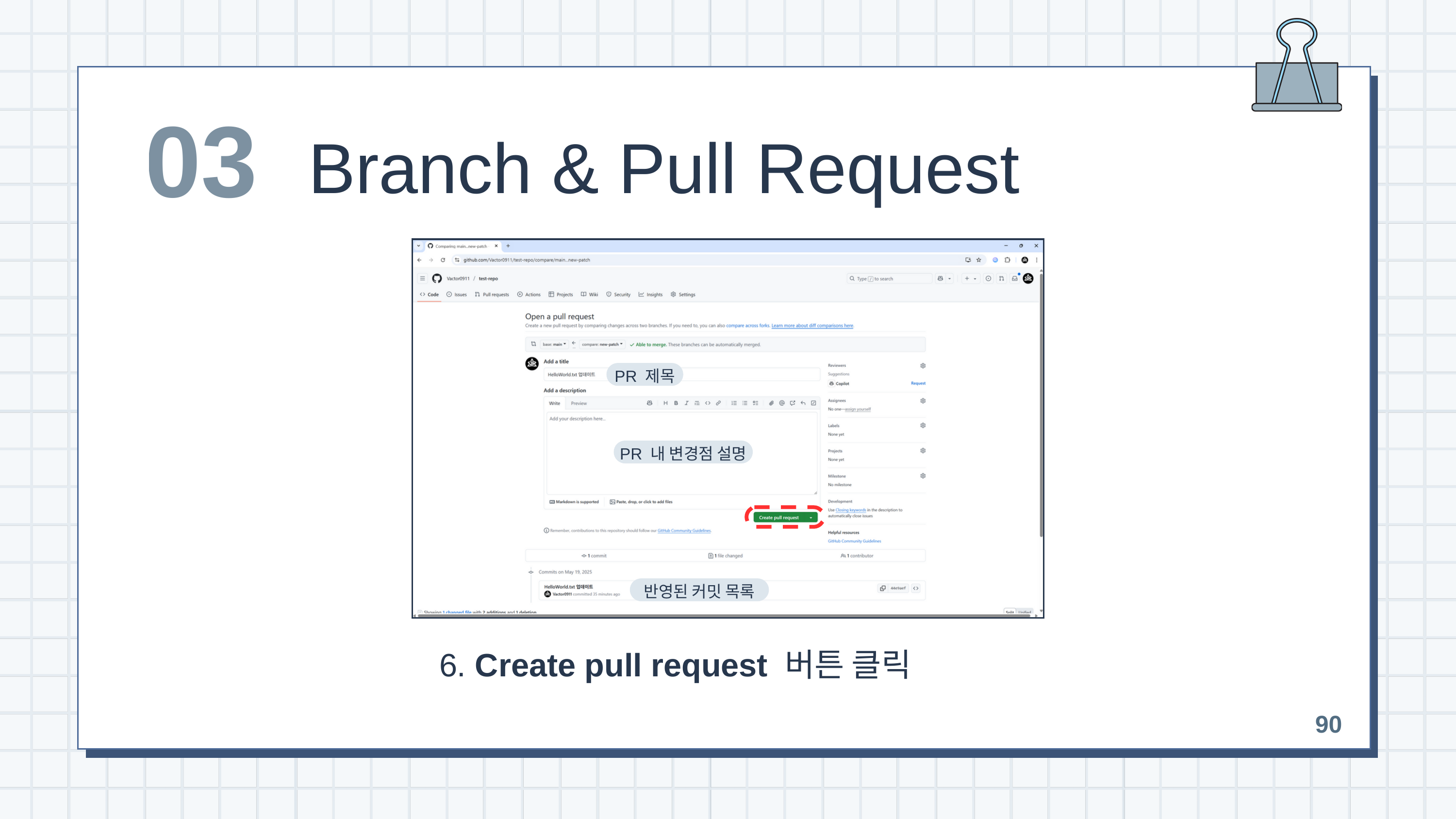

03
Branch & Pull Request

PR 제목

PR 내 변경점 설명

반영된 커밋 목록
   6. Create pull request 버튼 클릭
90